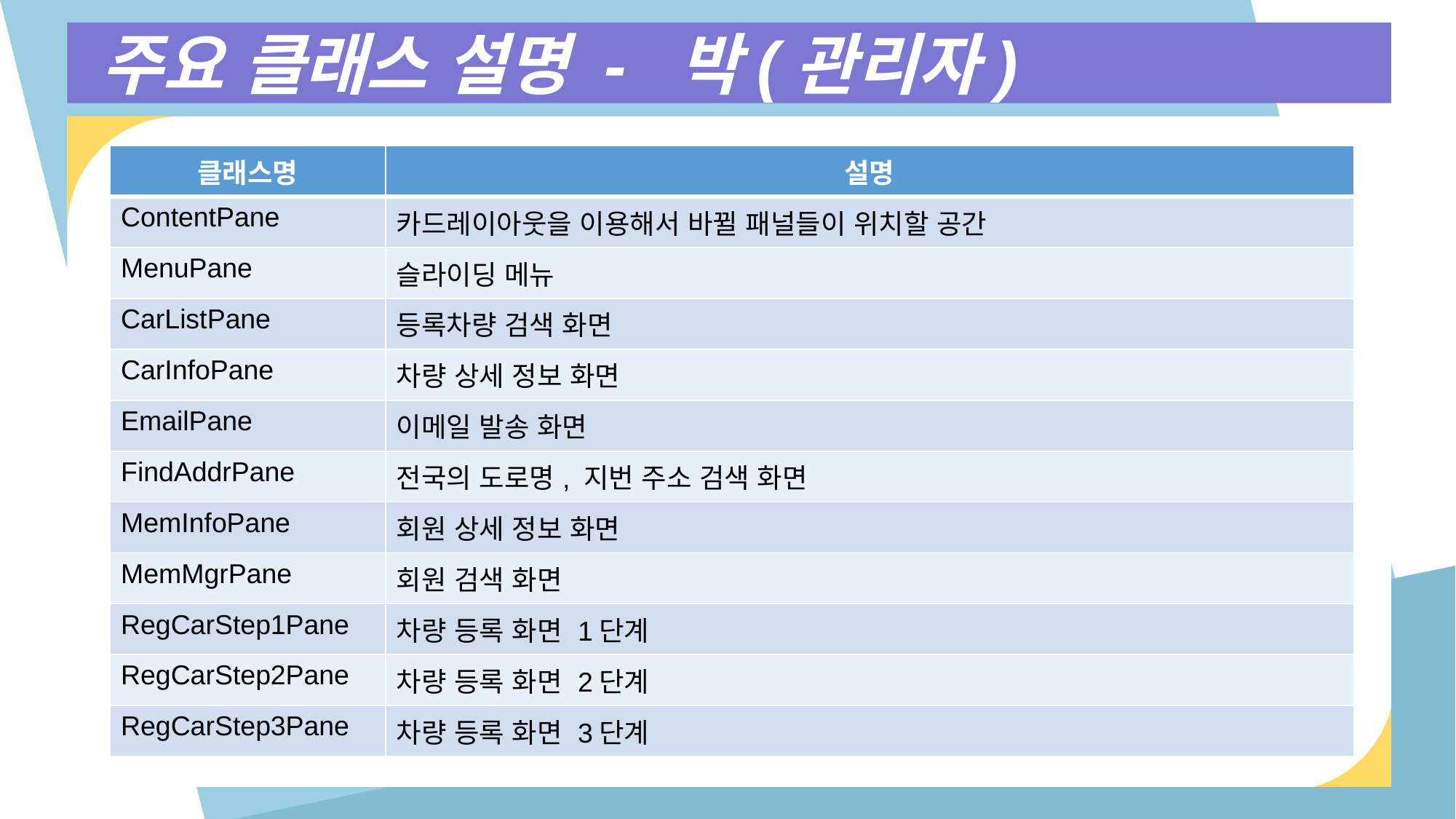

주요 클래스 설명 -  박(관리자)

| 클래스명 | 설명 |
| --- | --- |
| ContentPane | 카드레이아웃을 이용해서 바뀔 패널들이 위치할 공간 |
| MenuPane | 슬라이딩 메뉴 |
| CarListPane | 등록차량 검색 화면 |
| CarInfoPane | 차량 상세 정보 화면 |
| EmailPane | 이메일 발송 화면 |
| FindAddrPane | 전국의 도로명, 지번 주소 검색 화면 |
| MemInfoPane | 회원 상세 정보 화면 |
| MemMgrPane | 회원 검색 화면 |
| RegCarStep1Pane | 차량 등록 화면 1단계 |
| RegCarStep2Pane | 차량 등록 화면 2단계 |
| RegCarStep3Pane | 차량 등록 화면 3단계 |